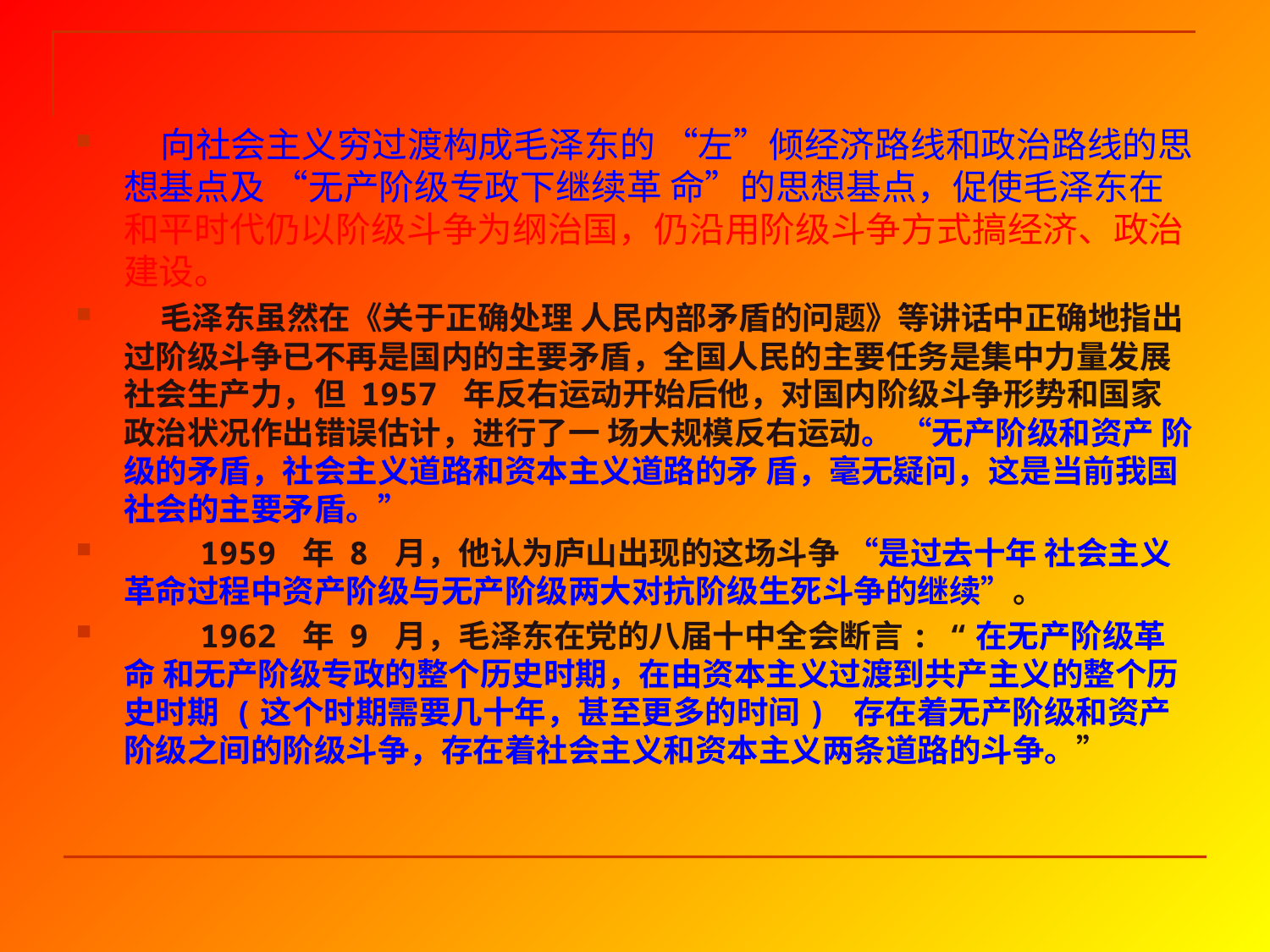

向社会主义穷过渡构成毛泽东的 “左”倾经济路线和政治路线的思想基点及 “无产阶级专政下继续革 命”的思想基点，促使毛泽东在和平时代仍以阶级斗争为纲治国，仍沿用阶级斗争方式搞经济、政治建设。
    毛泽东虽然在《关于正确处理 人民内部矛盾的问题》等讲话中正确地指出过阶级斗争已不再是国内的主要矛盾，全国人民的主要任务是集中力量发展社会生产力，但 1957 年反右运动开始后他，对国内阶级斗争形势和国家政治状况作出错误估计，进行了一 场大规模反右运动。 “无产阶级和资产 阶级的矛盾，社会主义道路和资本主义道路的矛 盾，毫无疑问，这是当前我国社会的主要矛盾。”
    1959 年 8 月，他认为庐山出现的这场斗争 “是过去十年 社会主义革命过程中资产阶级与无产阶级两大对抗阶级生死斗争的继续”。
    1962 年 9 月，毛泽东在党的八届十中全会断言: “在无产阶级革命 和无产阶级专政的整个历史时期，在由资本主义过渡到共产主义的整个历史时期 (这个时期需要几十年，甚至更多的时间) 存在着无产阶级和资产阶级之间的阶级斗争，存在着社会主义和资本主义两条道路的斗争。”